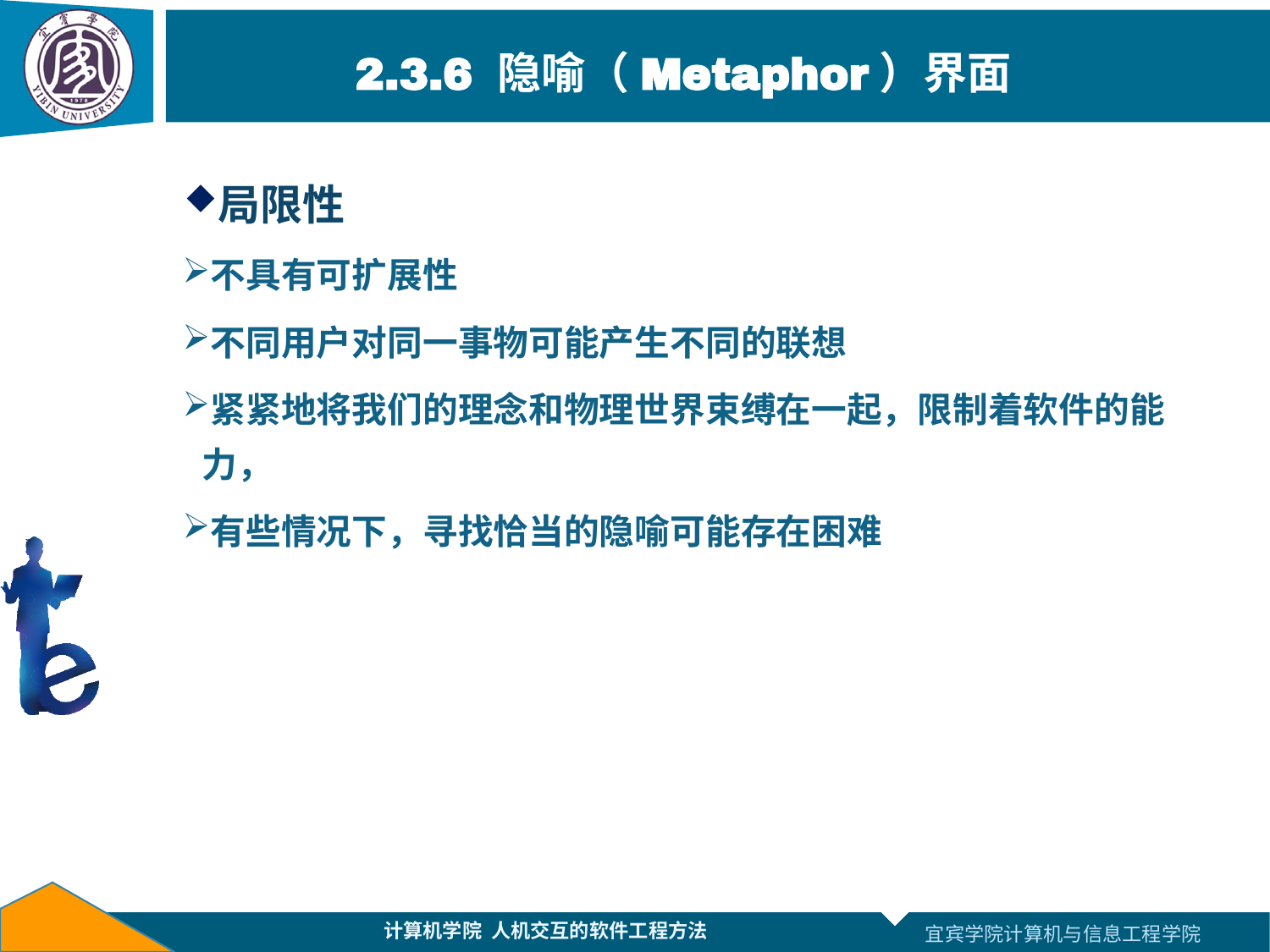

# 2.3.6 隐喻（Metaphor）界面
局限性
不具有可扩展性
不同用户对同一事物可能产生不同的联想
紧紧地将我们的理念和物理世界束缚在一起，限制着软件的能力，
有些情况下，寻找恰当的隐喻可能存在困难

17
计算机学院  人机交互的软件工程方法